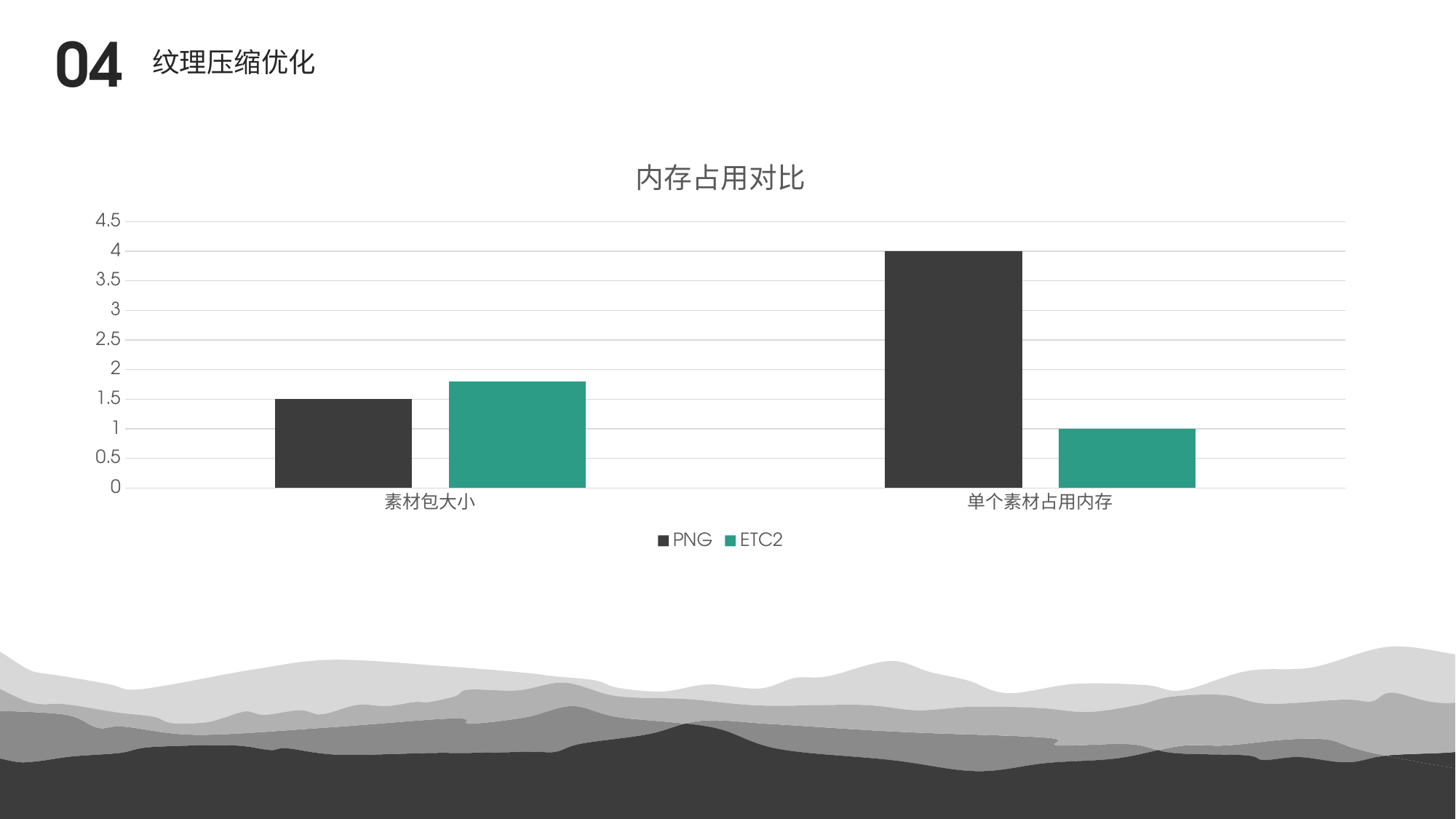

04
纹理压缩优化

### Chart: 内存占用对比

| Category | PNG | ETC2 |
|---|---|---|
| 素材包大小 | 1.5 | 1.8 |
| 单个素材占用内存 | 4.0 | 1.0 |